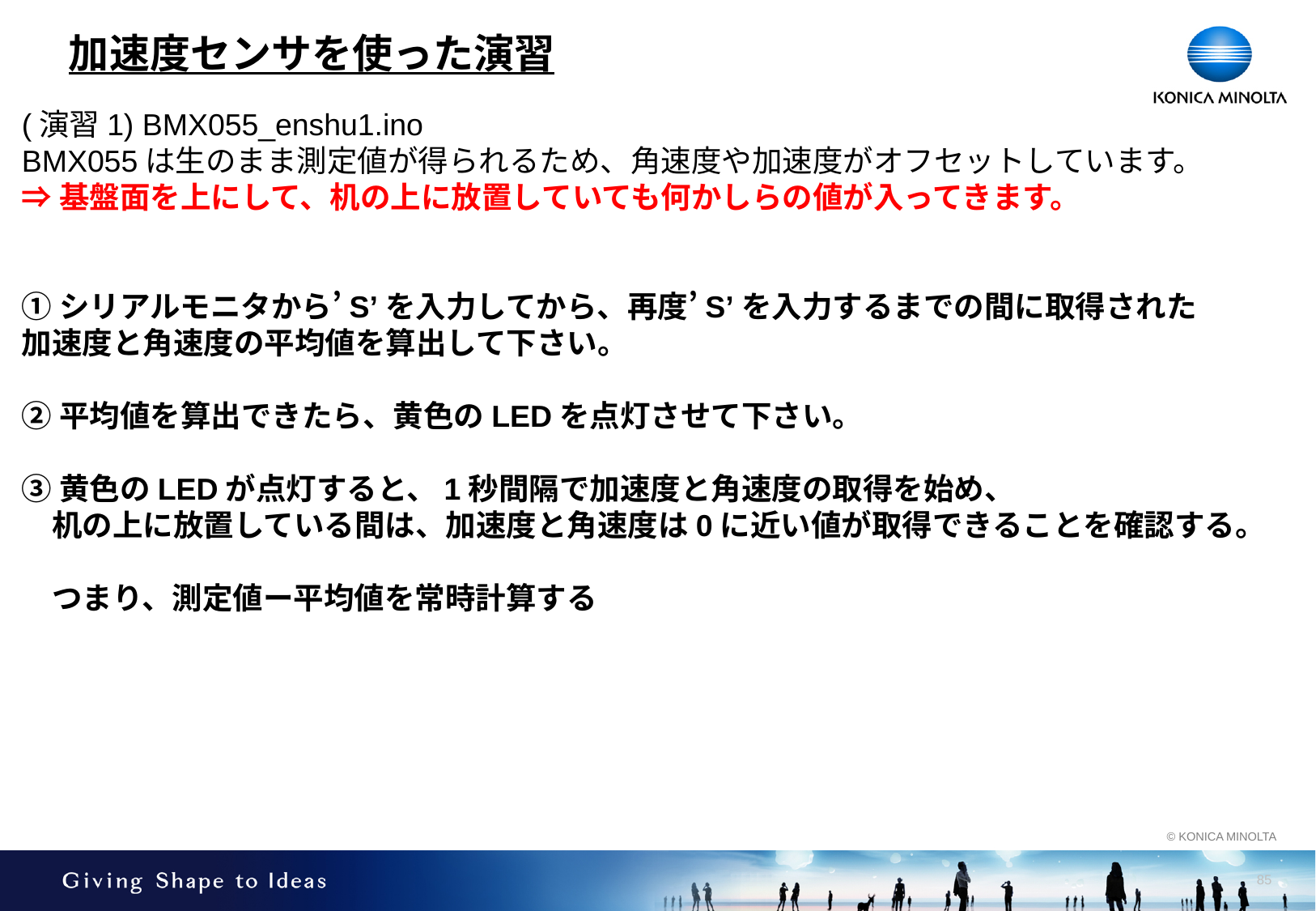

# 加速度センサを使った演習
(演習1) BMX055_enshu1.ino
BMX055は生のまま測定値が得られるため、角速度や加速度がオフセットしています。
⇒基盤面を上にして、机の上に放置していても何かしらの値が入ってきます。

①シリアルモニタから’S’を入力してから、再度’S’を入力するまでの間に取得された
加速度と角速度の平均値を算出して下さい。

②平均値を算出できたら、黄色のLEDを点灯させて下さい。

③黄色のLEDが点灯すると、1秒間隔で加速度と角速度の取得を始め、
　机の上に放置している間は、加速度と角速度は0に近い値が取得できることを確認する。

　つまり、測定値ー平均値を常時計算する
85